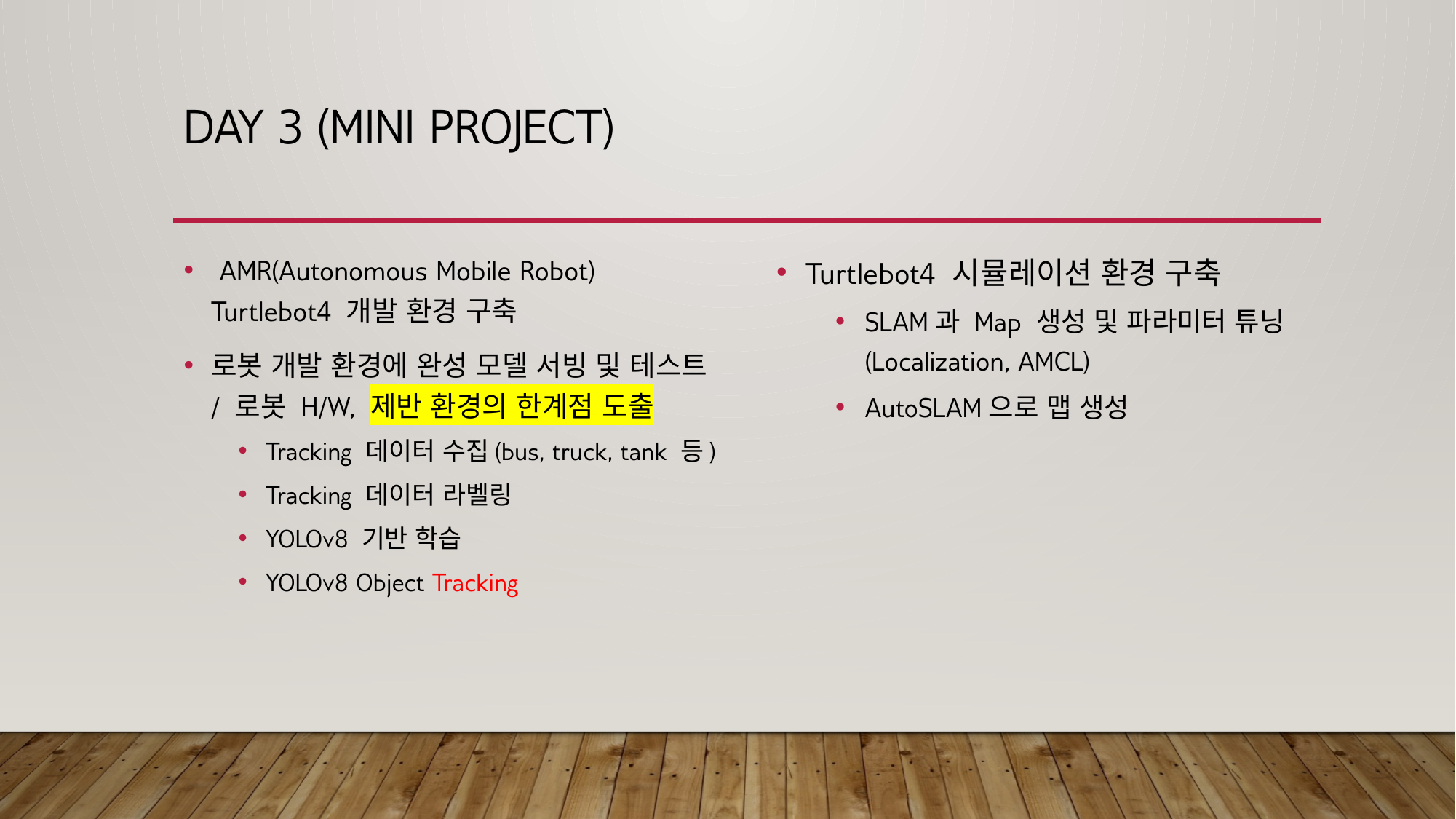

# Day 3 (Mini project)
 AMR(Autonomous Mobile Robot) Turtlebot4 개발 환경 구축
로봇 개발 환경에 완성 모델 서빙 및 테스트 / 로봇 H/W, 제반 환경의 한계점 도출
Tracking 데이터 수집(bus, truck, tank 등)
Tracking 데이터 라벨링
YOLOv8 기반 학습
YOLOv8 Object Tracking

Turtlebot4 시뮬레이션 환경 구축
SLAM과 Map 생성 및 파라미터 튜닝(Localization, AMCL)
AutoSLAM으로 맵 생성